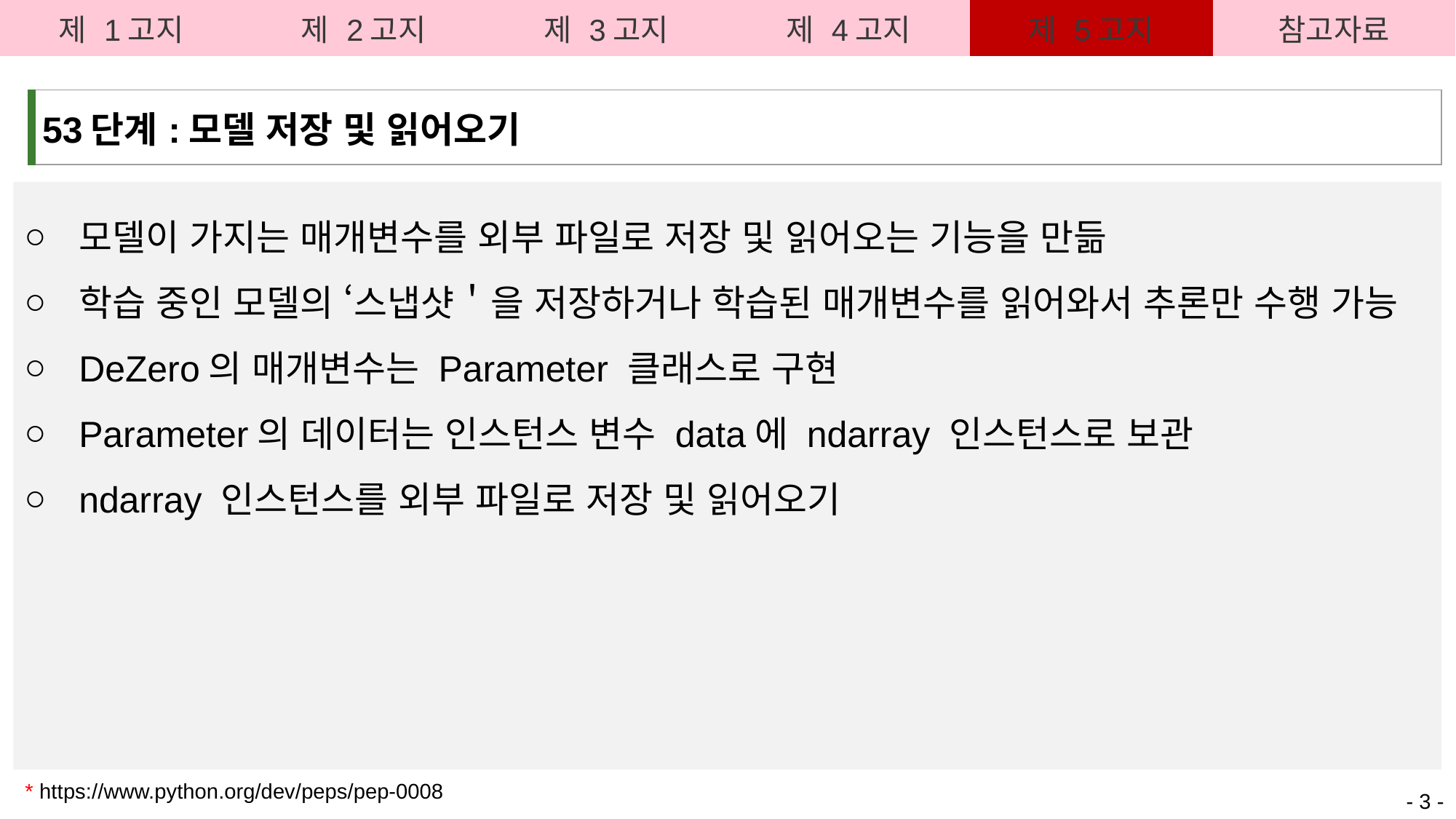

| 제 1고지 | 제 2고지 | 제 3고지 | 제 4고지 | 제 5고지 | 참고자료 |
| --- | --- | --- | --- | --- | --- |
| 53단계:모델 저장 및 읽어오기 |
| --- |
모델이 가지는 매개변수를 외부 파일로 저장 및 읽어오는 기능을 만듦
학습 중인 모델의 ‘스냅샷＇을 저장하거나 학습된 매개변수를 읽어와서 추론만 수행 가능
DeZero의 매개변수는 Parameter 클래스로 구현
Parameter의 데이터는 인스턴스 변수 data에 ndarray 인스턴스로 보관
ndarray 인스턴스를 외부 파일로 저장 및 읽어오기
* https://www.python.org/dev/peps/pep-0008
- 3 -